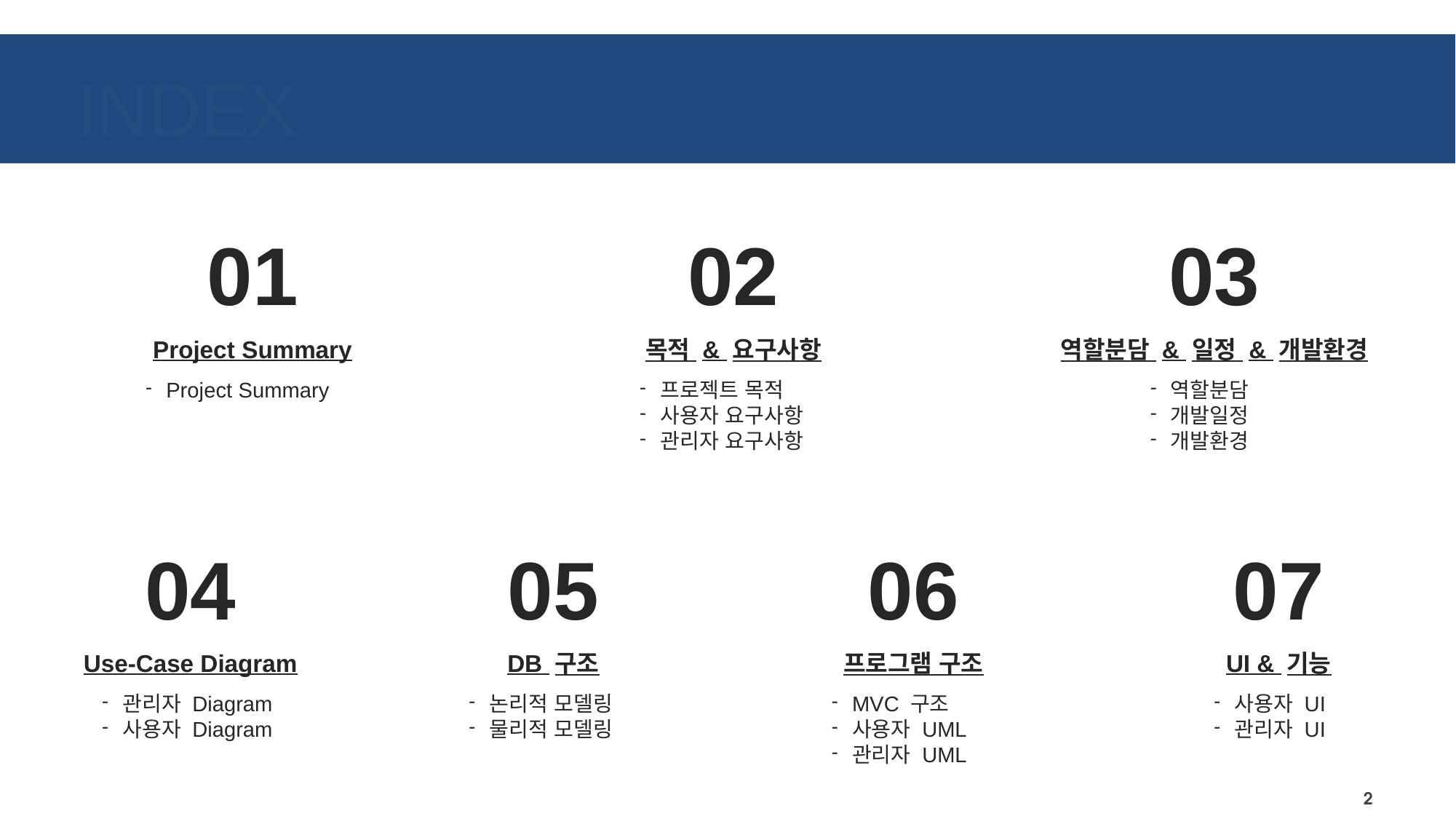

INDEX

01
Project Summary
Project Summary

02
목적 & 요구사항
프로젝트 목적
사용자 요구사항
관리자 요구사항

03
역할분담 & 일정 & 개발환경
역할분담
개발일정
개발환경

04
Use-Case Diagram
관리자 Diagram
사용자 Diagram

05
DB 구조
논리적 모델링
물리적 모델링

06
프로그램 구조
MVC 구조
사용자 UML
관리자 UML

07
UI & 기능
사용자 UI
관리자 UI